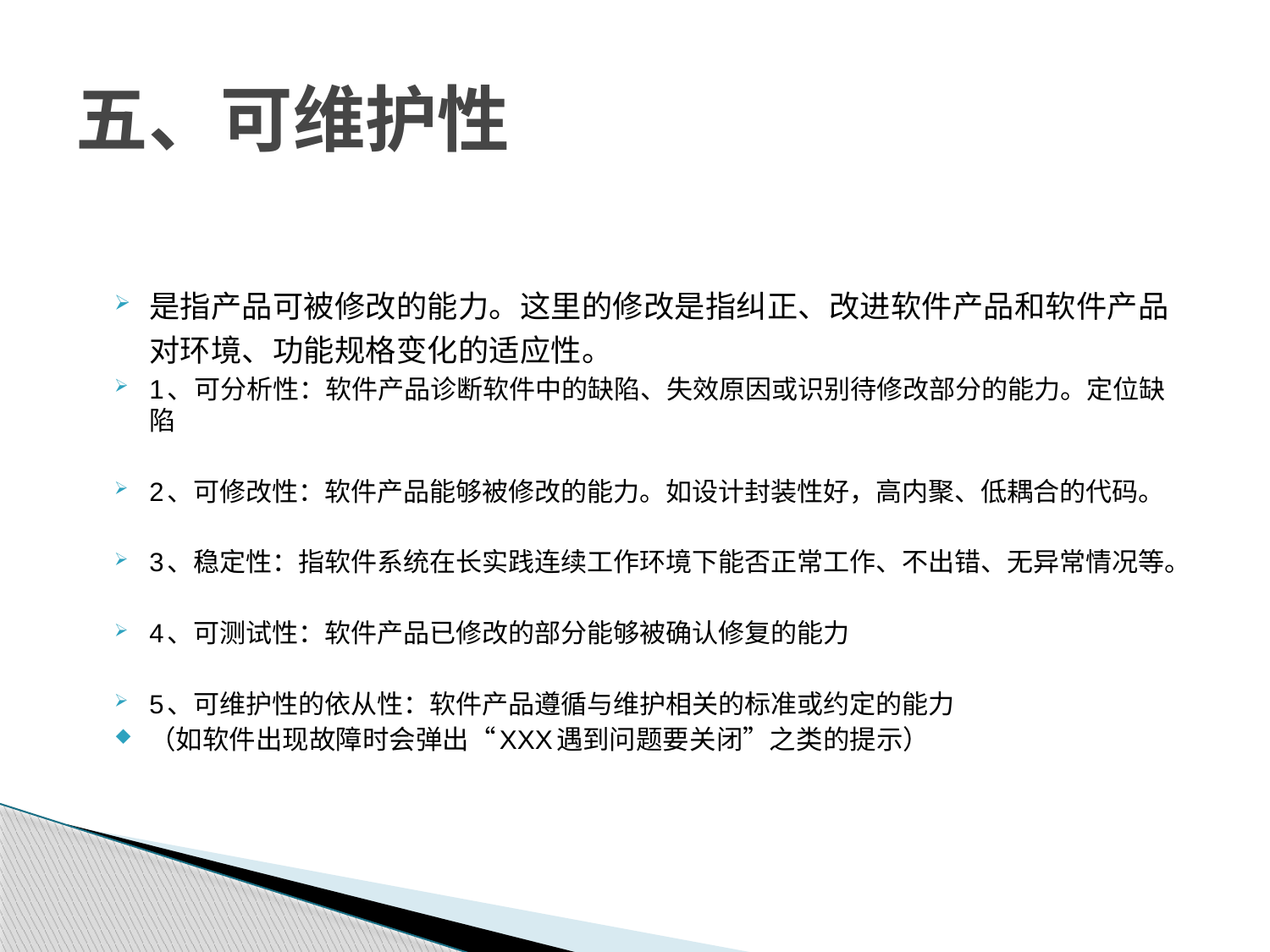

# 五、可维护性
是指产品可被修改的能力。这里的修改是指纠正、改进软件产品和软件产品对环境、功能规格变化的适应性。
1、可分析性：软件产品诊断软件中的缺陷、失效原因或识别待修改部分的能力。定位缺陷

2、可修改性：软件产品能够被修改的能力。如设计封装性好，高内聚、低耦合的代码。

3、稳定性：指软件系统在长实践连续工作环境下能否正常工作、不出错、无异常情况等。

4、可测试性：软件产品已修改的部分能够被确认修复的能力

5、可维护性的依从性：软件产品遵循与维护相关的标准或约定的能力
（如软件出现故障时会弹出“XXX遇到问题要关闭”之类的提示）